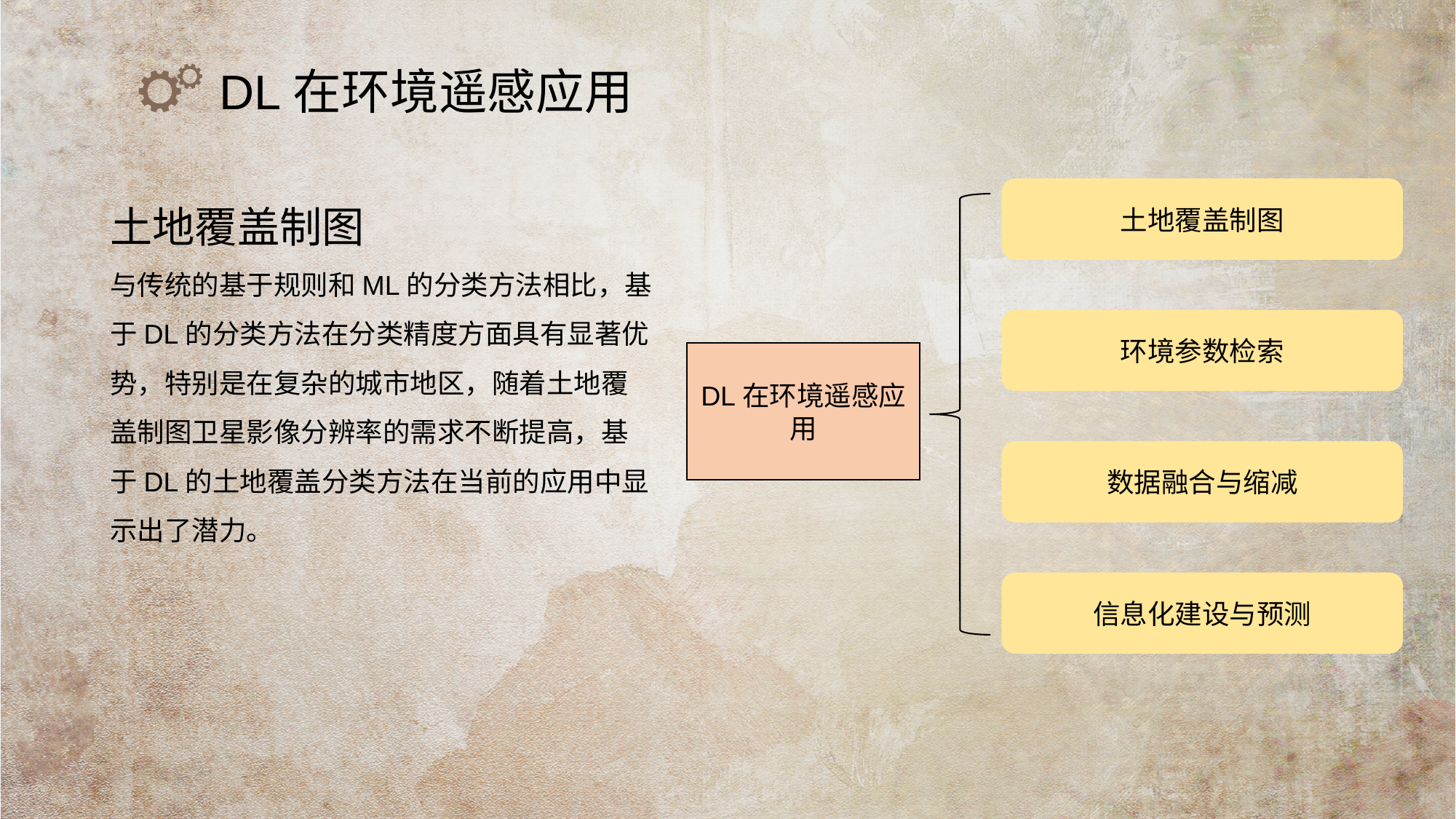

DL在环境遥感应用

土地覆盖制图
与传统的基于规则和ML的分类方法相比，基于DL的分类方法在分类精度方面具有显著优势，特别是在复杂的城市地区，随着土地覆盖制图卫星影像分辨率的需求不断提高，基于DL的土地覆盖分类方法在当前的应用中显示出了潜力。
土地覆盖制图

环境参数检索
DL在环境遥感应用
数据融合与缩减
信息化建设与预测